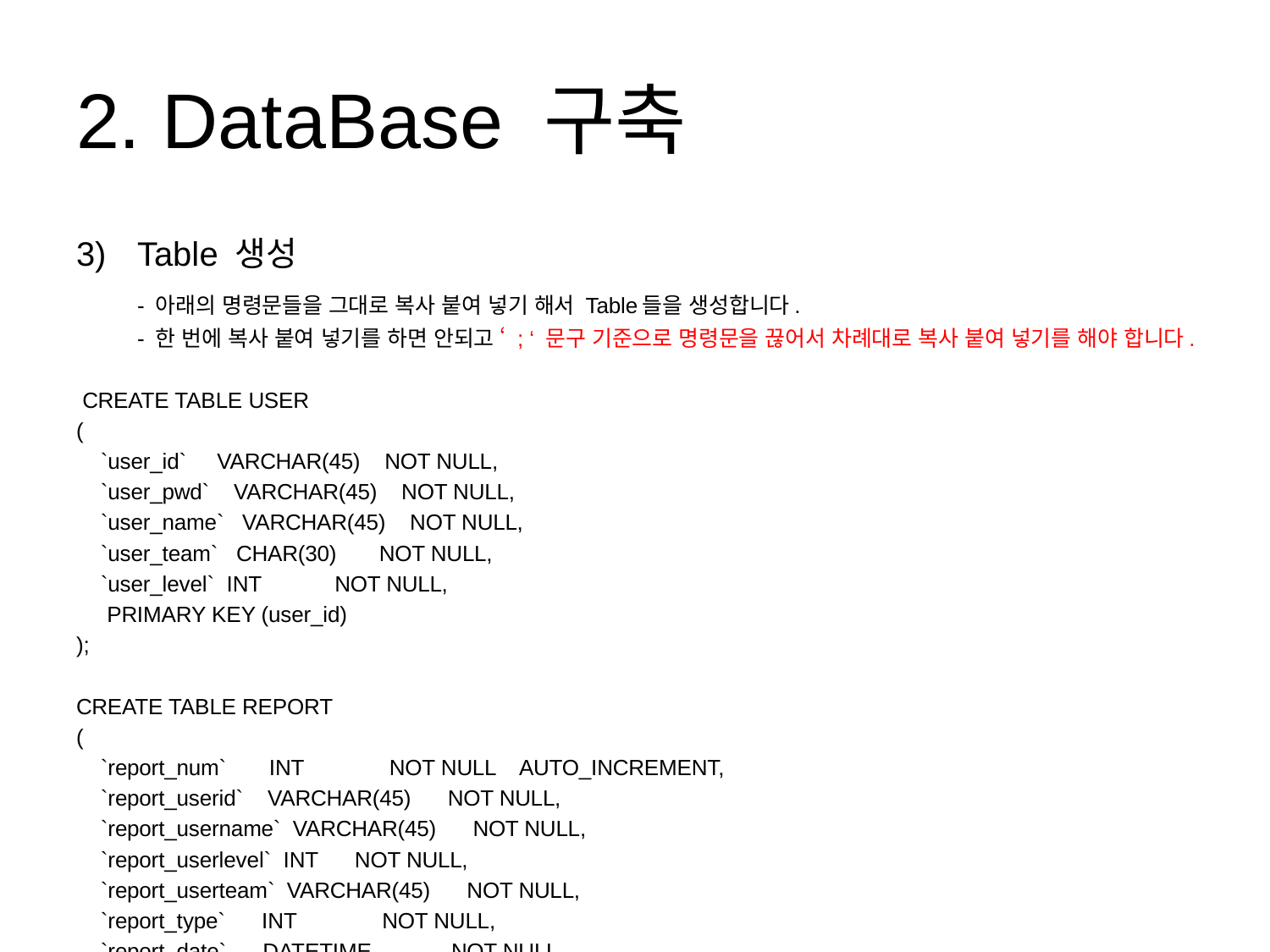

# 2. DataBase 구축
Table 생성
	- 아래의 명령문들을 그대로 복사 붙여 넣기 해서 Table들을 생성합니다.
	- 한 번에 복사 붙여 넣기를 하면 안되고 ‘ ; ‘ 문구 기준으로 명령문을 끊어서 차례대로 복사 붙여 넣기를 해야 합니다.

 CREATE TABLE USER
(
    `user_id`     VARCHAR(45)    NOT NULL,
    `user_pwd`    VARCHAR(45)    NOT NULL,
    `user_name`   VARCHAR(45)    NOT NULL,
    `user_team`   CHAR(30)       NOT NULL,
    `user_level`  INT            NOT NULL,
     PRIMARY KEY (user_id)
);

CREATE TABLE REPORT
(
    `report_num`       INT              NOT NULL    AUTO_INCREMENT,
    `report_userid`    VARCHAR(45)      NOT NULL,
    `report_username`  VARCHAR(45)      NOT NULL,
    `report_userlevel`  INT      NOT NULL,
    `report_userteam`  VARCHAR(45)      NOT NULL,
    `report_type`      INT              NOT NULL,
    `report_date`      DATETIME             NOT NULL,
    `report_text`      VARCHAR(3000)    NULL,
     PRIMARY KEY (report_num)
);

CREATE TABLE NOTE
(
    `note_num`          INT              NOT NULL    AUTO_INCREMENT,
    `note_date`         DATETIME             NOT NULL,
    `note_userid`       VARCHAR(45)      NOT NULL,
    `note_username`     VARCHAR(45)      NOT NULL,
    `note_text`         VARCHAR(1000)    NULL,
    `note_imagepath1`   VARCHAR(500)     NULL,
    `note_imagepath2`   VARCHAR(500)     NULL,
    `note_imagepath3`   VARCHAR(500)     NULL,
    `note_imagepath4`   VARCHAR(500)     NULL,
    `note_imagepath5`   VARCHAR(500)     NULL,
    `note_imagepath6`   VARCHAR(500)     NULL,
    `note_imagepath7`   VARCHAR(500)     NULL,
    `note_imagepath8`   VARCHAR(500)     NULL,
    `note_imagepath9`   VARCHAR(500)     NULL,
    `note_imagepath10`  VARCHAR(500)     NULL,
    `note_imagetext1`   VARCHAR(1000)    NULL,
    `note_imagetext2`   VARCHAR(1000)    NULL,
    `note_imagetext3`   VARCHAR(1000)    NULL,
    `note_imagetext4`   VARCHAR(1000)    NULL,
    `note_imagetext5`   VARCHAR(1000)    NULL,
    `note_imagetext6`   VARCHAR(1000)    NULL,
    `note_imagetext7`   VARCHAR(1000)    NULL,
    `note_imagetext8`   VARCHAR(1000)    NULL,
    `note_imagetext9`   VARCHAR(1000)    NULL,
    `note_imagetext10`  VARCHAR(1000)    NULL,
     PRIMARY KEY (note_num)
);

CREATE TABLE NOTICE_BOARD
(
    `notice_num`                              INT              NOT NULL    AUTO_INCREMENT,
    `notice_userid`                           VARCHAR(45)      NOT NULL,
    `notice_username`                         VARCHAR(45)      NOT NULL,
    `notice_userlevel`                        INT              NOT NULL,
    `notice_type`                             VARCHAR(45)      NOT NULL,
    `notice_title`                            VARCHAR(500)      NOT NULL,
    `notice_date`                             DATETIME             NOT NULL,
    `notice_reviewcount`                      INT              NOT NULL,
    `notice_commentcount`                      INT              NOT NULL,
    `notice_content`                          VARCHAR(1000)    NOT NULL,
    `notice_filepath1`                        VARCHAR(500)     NULL,
    `notice_filepath2`                        VARCHAR(500)     NULL,
    `notice_filepath3`                        VARCHAR(500)     NULL,
    `notice_filepath4`                        VARCHAR(500)     NULL,
    `notice_filepath5`                        VARCHAR(500)     NULL,
    `notice_filepath6`                        VARCHAR(500)     NULL,
    `notice_filepath7`                        VARCHAR(500)     NULL,
    `notice_filepath8`                        VARCHAR(500)     NULL,
    `notice_filepath9`                        VARCHAR(500)     NULL,
    `notice_filepath10`                       VARCHAR(500)     NULL,
    `notice_orgfilename1`                     VARCHAR(500)     NULL,
    `notice_orgfilename2`  		VARCHAR(500)     NULL,
    `notice_orgfilename3`                     VARCHAR(500)     NULL,
    `notice_orgfilename4`                     VARCHAR(500)     NULL,
    `notice_orgfilename5`                     VARCHAR(500)     NULL,
    `notice_orgfilename6`                     VARCHAR(500)     NULL,
    `notice_orgfilename7`                     VARCHAR(500)     NULL,
    `notice_orgfilename8`                     VARCHAR(500)     NULL,
    `notice_orgfilename9`                     VARCHAR(500)     NULL,
    `notice_orgfilename10`                    VARCHAR(500)     NULL,
     PRIMARY KEY (notice_num)
);

CREATE TABLE NOTICE_BOARD_COMMENT
(
    `comment_num`        INT             NOT NULL    AUTO_INCREMENT,
    `notice_num`         INT             NOT NULL,
    `comment_userid`     VARCHAR(45)     NOT NULL,
    `comment_username`   VARCHAR(45)     NOT NULL,
    `comment_userlevel`  INT             NOT NULL,
    `comment_date`       DATETIME            NOT NULL,
    `comment_text`       VARCHAR(500)    NOT NULL,
     PRIMARY KEY (comment_num)
);

ALTER TABLE NOTICE_BOARD_COMMENT
    ADD CONSTRAINT FK_NOTICE_BOARD_COMMENT_notice_num_NOTICE_BOARD_notice_num FOREIGN KEY (notice_num)
        REFERENCES NOTICE_BOARD (notice_num) ON DELETE CASCADE ON UPDATE RESTRICT;

CREATE TABLE NOTICE_BOARD_REPLY
(
    `reply_num`        INT             NOT NULL    AUTO_INCREMENT,
    `comment_num`      INT             NOT NULL,
    `reply_userid`     VARCHAR(45)     NOT NULL,
    `reply_username`   VARCHAR(45)     NOT NULL,
    `reply_userlevel`  INT             NOT NULL,
    `reply_date`       DATETIME            NOT NULL,
    `reply_text`       VARCHAR(500)    NOT NULL,
     PRIMARY KEY (reply_num)
);

ALTER TABLE NOTICE_BOARD_REPLY
    ADD CONSTRAINT FK_NOTICE_BOARD_REPLY_comment_num_NOTICE_BOARD_COMMENT_comment_n FOREIGN KEY (comment_num)
        REFERENCES NOTICE_BOARD_COMMENT (comment_num) ON DELETE CASCADE ON UPDATE RESTRICT;

CREATE TABLE NOTICE_BOARD_NOTIFICATION
(
    `notification_num`     INT            NOT NULL    AUTO_INCREMENT,
    `notification_userid`  VARCHAR(45)    NOT NULL,
    `notification_alarm`   INT            NOT NULL,
     PRIMARY KEY (notification_num)
);

CREATE TABLE MESSAGE
(
    `message_num`            INT              NOT NULL    AUTO_INCREMENT,
    `message_userid`         VARCHAR(45)      NOT NULL,
    `message_username`       VARCHAR(45)      NOT NULL,
    `message_title`          VARCHAR(500)      NOT NULL,
    `message_date`           DATETIME         NOT NULL,
    `message_check`          INT              NOT NULL,
    `message_content`        VARCHAR(1000)    NOT NULL,
    `message_filepath1`      VARCHAR(500)     NULL,
    `message_filepath2`      VARCHAR(500)     NULL,
    `message_filepath3`      VARCHAR(500)     NULL,
    `message_filepath4`      VARCHAR(500)     NULL,
    `message_filepath5`      VARCHAR(500)     NULL,
    `message_filepath6`      VARCHAR(500)     NULL,
    `message_filepath7`      VARCHAR(500)     NULL,
    `message_filepath8`      VARCHAR(500)     NULL,
    `message_filepath9`      VARCHAR(500)     NULL,
    `message_filepath10`     VARCHAR(500)     NULL,
    `message_orgfilename1`   VARCHAR(500)     NULL,
    `message_orgfilename2`   VARCHAR(500)     NULL,
    `message_orgfilename3`   VARCHAR(500)     NULL,
    `message_orgfilename4`   VARCHAR(500)     NULL,
    `message_orgfilename5`   VARCHAR(500)     NULL,
    `message_orgfilename6`   VARCHAR(500)     NULL,
    `message_orgfilename7`   VARCHAR(500)     NULL,
    `message_orgfilename8`   VARCHAR(500)     NULL,
    `message_orgfilename9`   VARCHAR(500)     NULL,
    `message_orgfilename10`  VARCHAR(500)     NULL,
     PRIMARY KEY (message_num)
);

CREATE TABLE MESSAGE_RECEIVER
(
    `receiver_num`         INT            NOT NULL    AUTO_INCREMENT,
    `message_num`          INT            NOT NULL,
    `receiver_senderid`    VARCHAR(45)    NOT NULL,
    `receiver_sendername`  VARCHAR(45)    NOT NULL,
    `receiver_userid`      VARCHAR(45)    NOT NULL,
    `receiver_username`    VARCHAR(45)    NOT NULL,
    `receiver_check`    INT    NOT NULL,
     PRIMARY KEY (receiver_num)
);

ALTER TABLE MESSAGE_RECEIVER
    ADD CONSTRAINT FK_MESSAGE_RECEIVER_message_num_MESSAGE_message_num FOREIGN KEY (message_num)
        REFERENCES MESSAGE (message_num) ON DELETE CASCADE ON UPDATE RESTRICT;